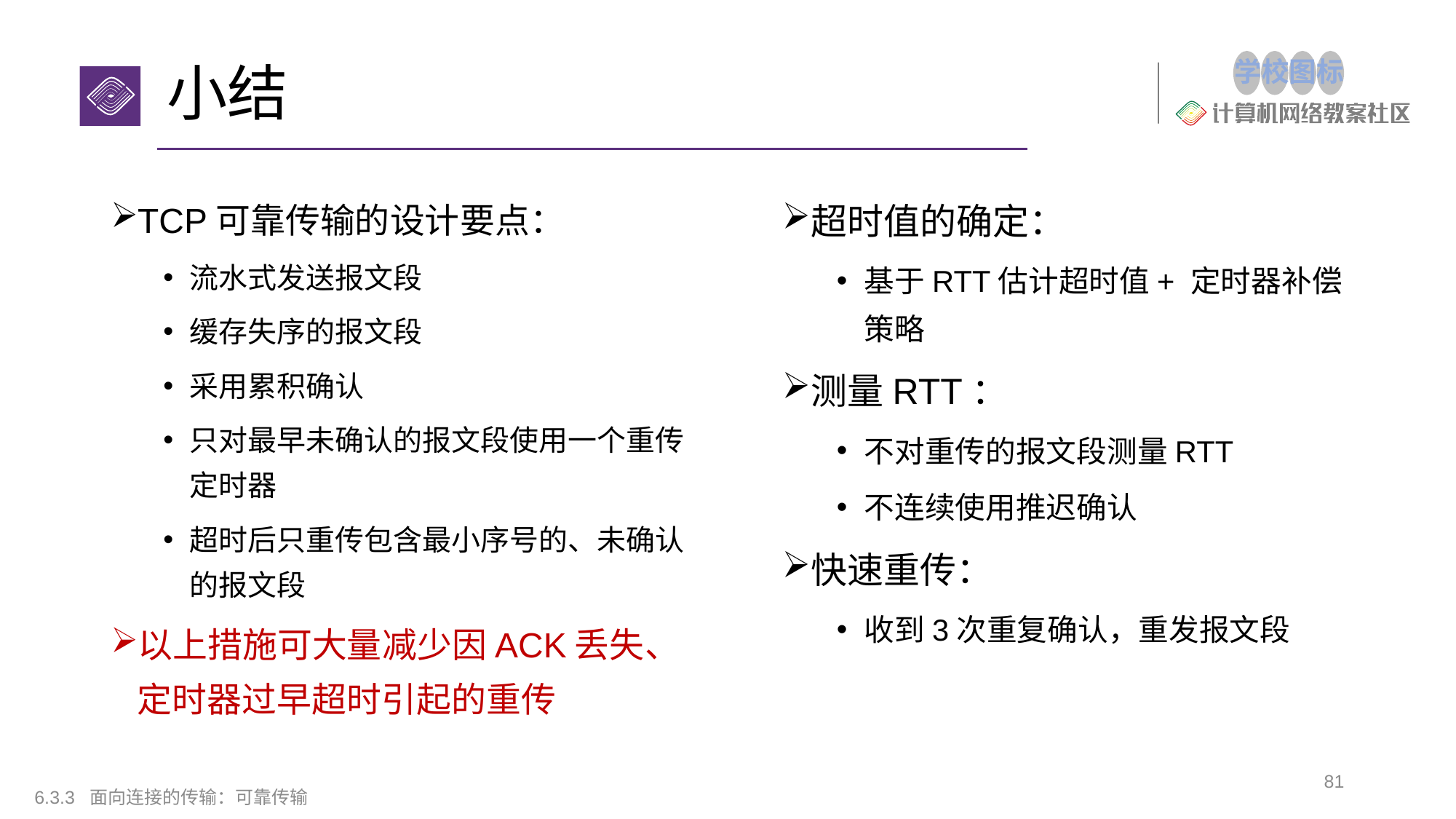

# 小结
超时值的确定：
基于RTT估计超时值+ 定时器补偿策略
测量RTT：
不对重传的报文段测量RTT
不连续使用推迟确认
快速重传：
收到3次重复确认，重发报文段
TCP可靠传输的设计要点：
流水式发送报文段
缓存失序的报文段
采用累积确认
只对最早未确认的报文段使用一个重传定时器
超时后只重传包含最小序号的、未确认的报文段
以上措施可大量减少因ACK丢失、定时器过早超时引起的重传
81
6.3.3  面向连接的传输：可靠传输